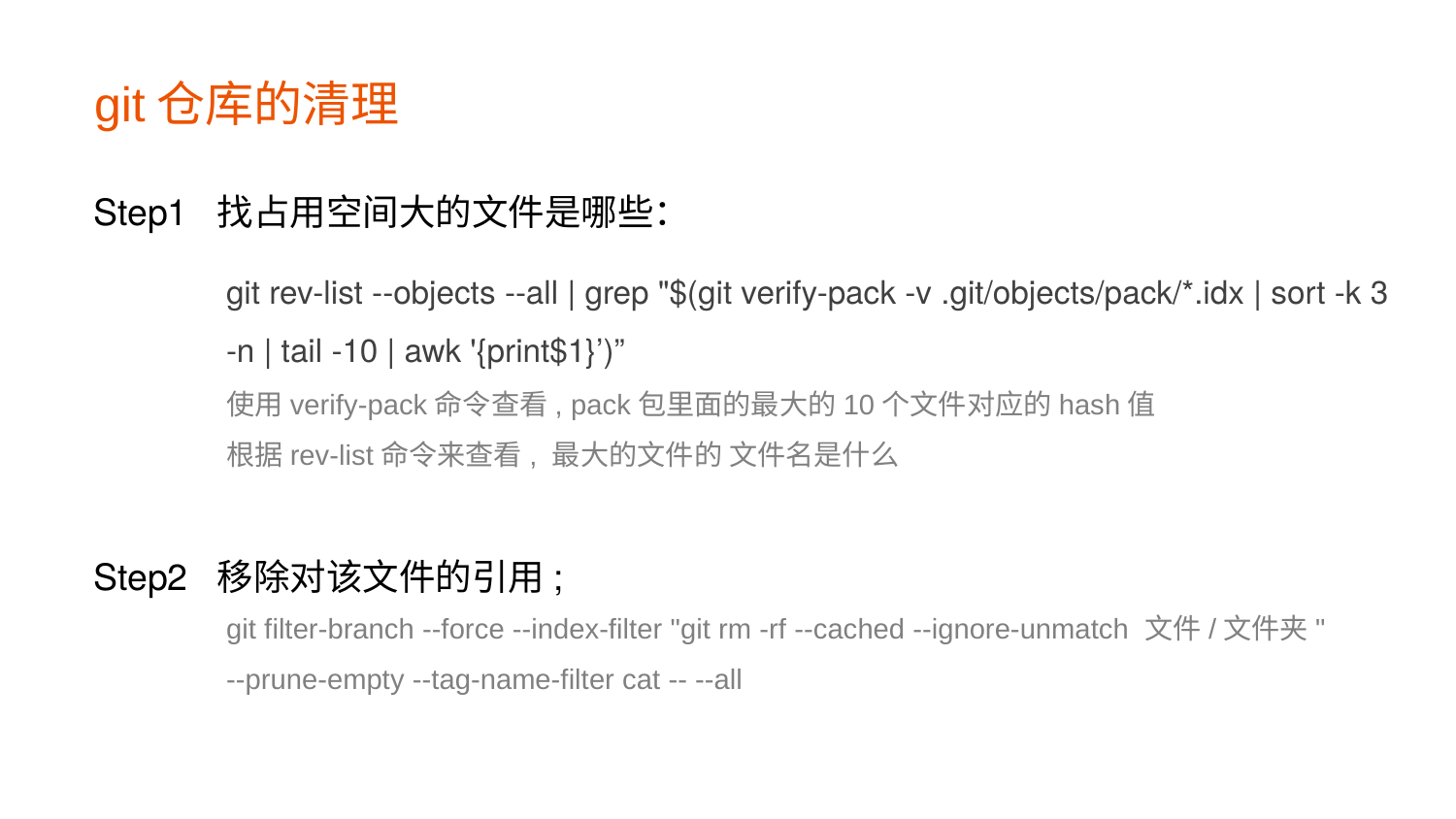

# git仓库的清理
Step1  找占用空间大的文件是哪些：
git rev-list --objects --all | grep "$(git verify-pack -v .git/objects/pack/*.idx | sort -k 3 -n | tail -10 | awk '{print$1}’)”
使用verify-pack命令查看, pack包里面的最大的10个文件对应的hash值
根据rev-list命令来查看, 最大的文件的 文件名是什么
Step2  移除对该文件的引用;
git filter-branch --force --index-filter "git rm -rf --cached --ignore-unmatch 文件/文件夹" --prune-empty --tag-name-filter cat -- --all